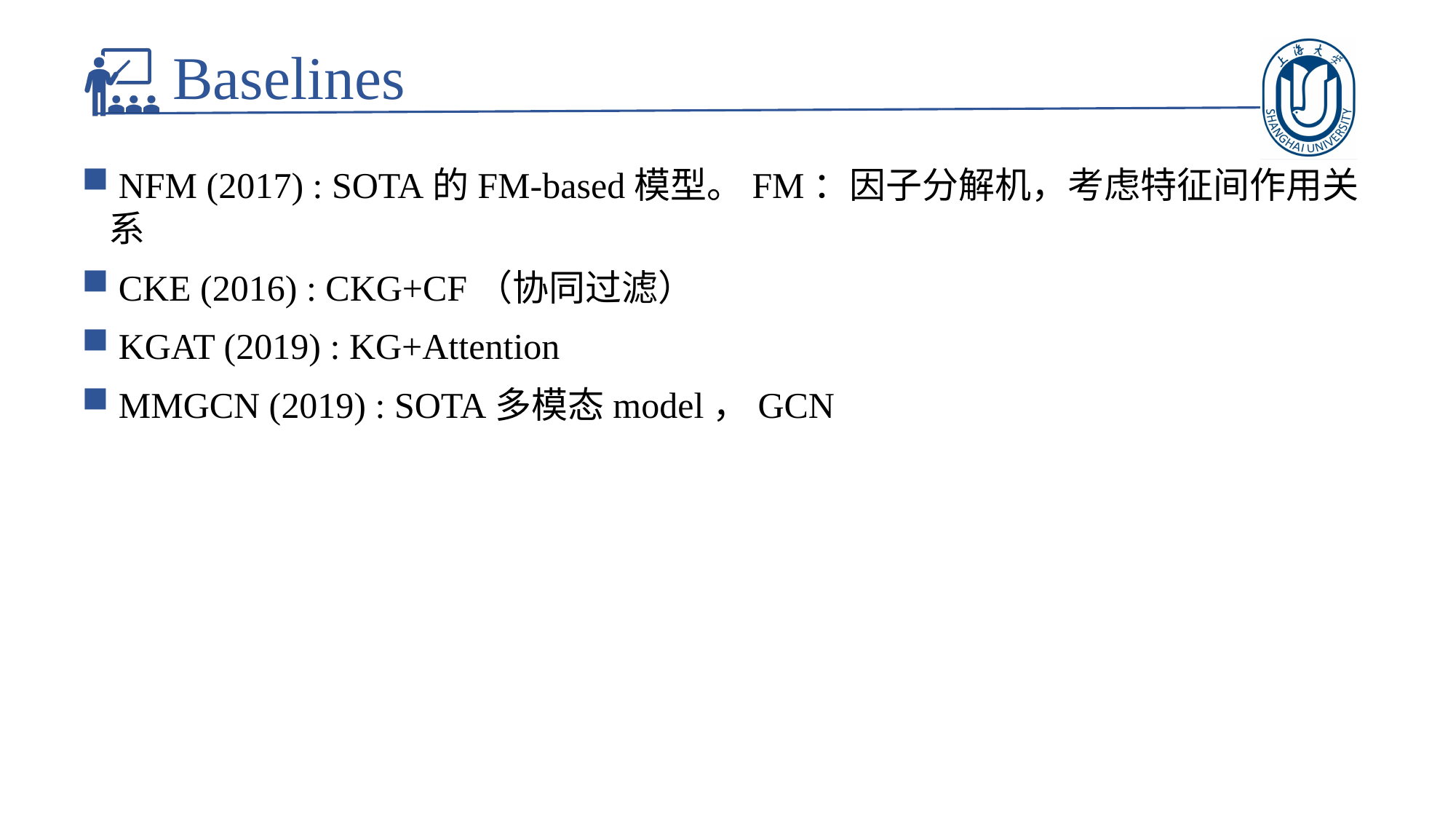

Baselines
 NFM (2017) : SOTA的FM-based模型。FM：因子分解机，考虑特征间作用关系
 CKE (2016) : CKG+CF（协同过滤）
 KGAT (2019) : KG+Attention
 MMGCN (2019) : SOTA多模态model，GCN